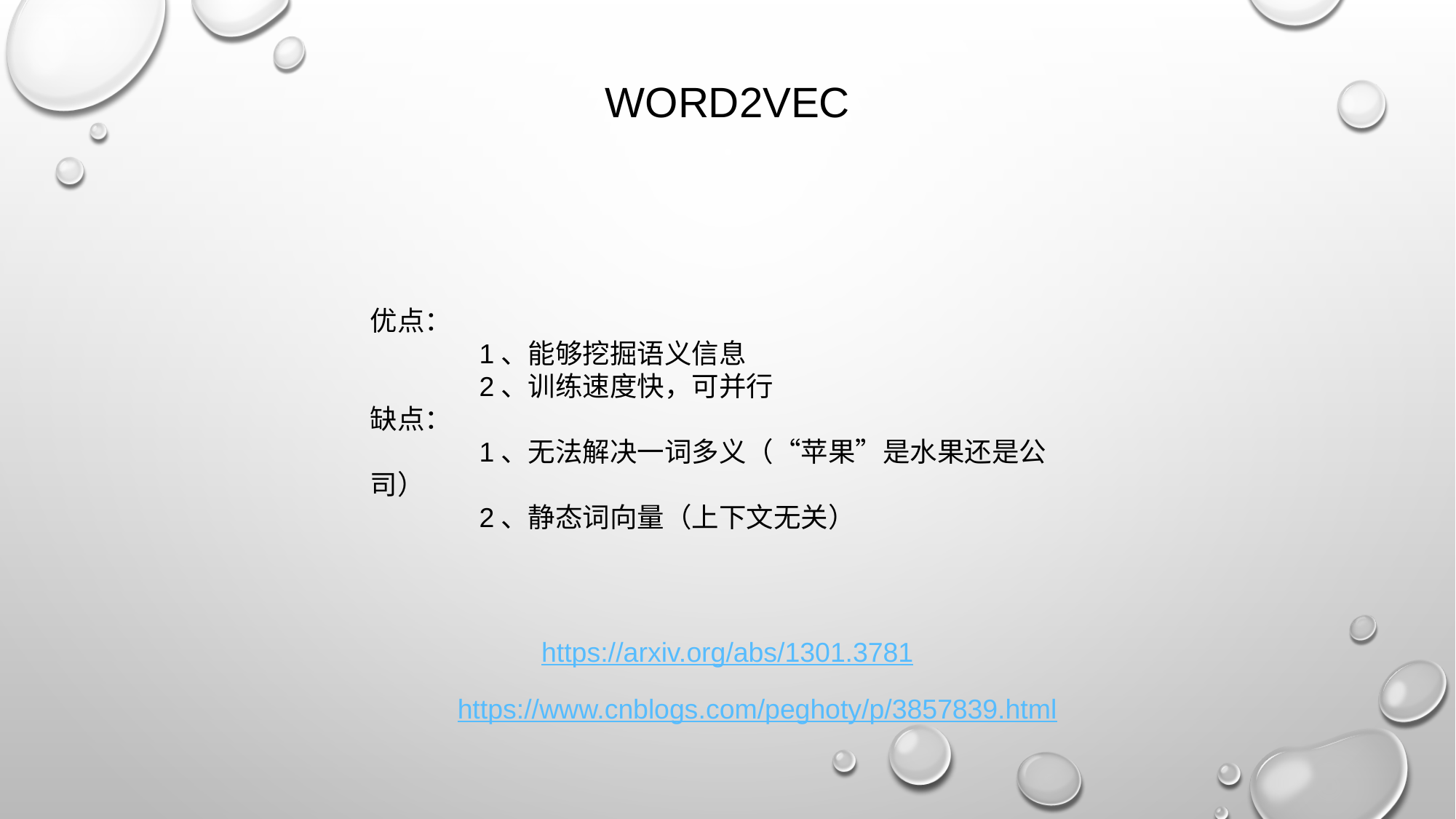

WORD2VEC
优点：
	1、能够挖掘语义信息
	2、训练速度快，可并行
缺点：
	1、无法解决一词多义（“苹果”是水果还是公司）
	2、静态词向量（上下文无关）
https://arxiv.org/abs/1301.3781
https://www.cnblogs.com/peghoty/p/3857839.html